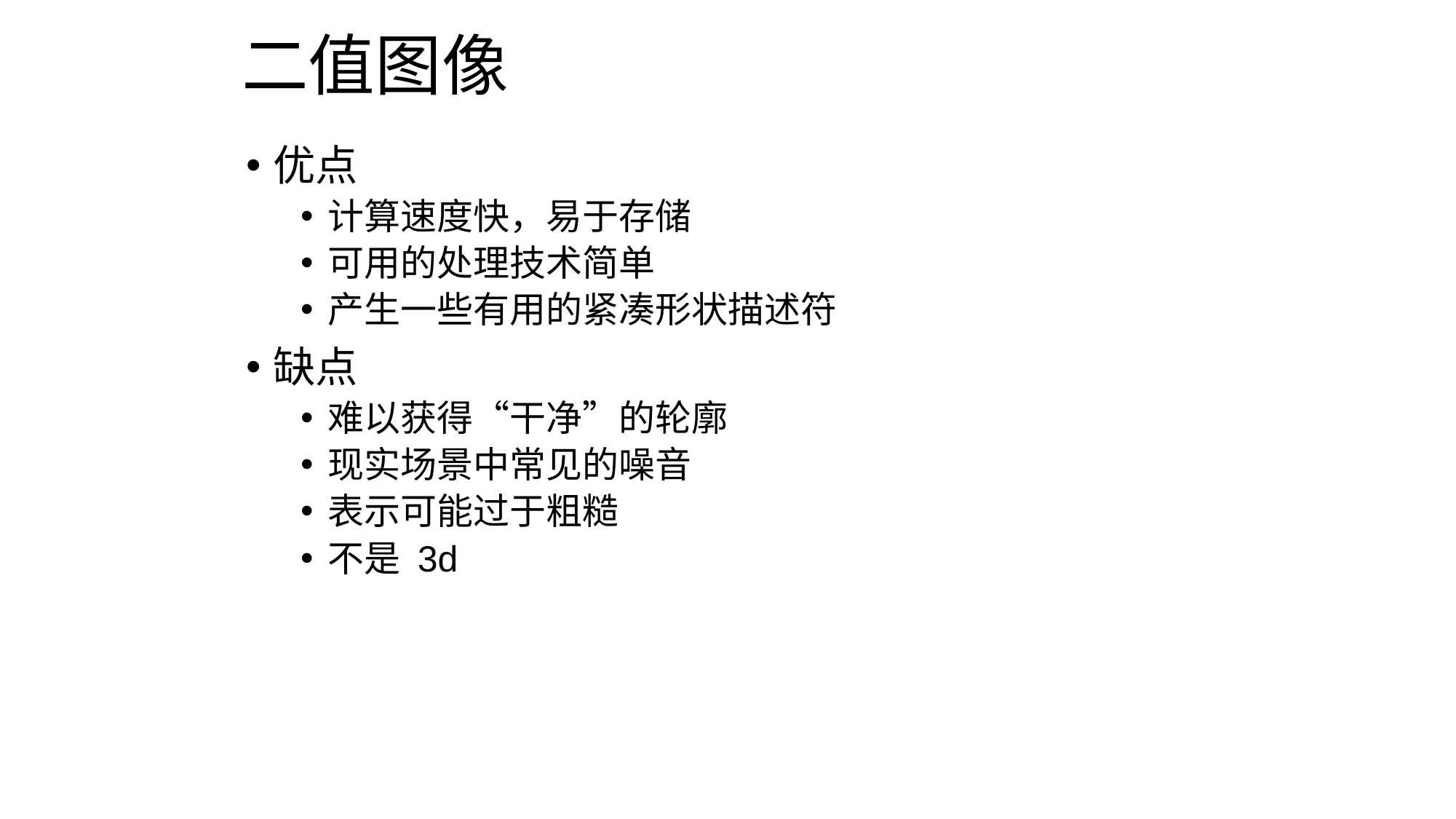

# 二值图像
优点
计算速度快，易于存储
可用的处理技术简单
产生一些有用的紧凑形状描述符
缺点
难以获得“干净”的轮廓
现实场景中常见的噪音
表示可能过于粗糙
不是 3d